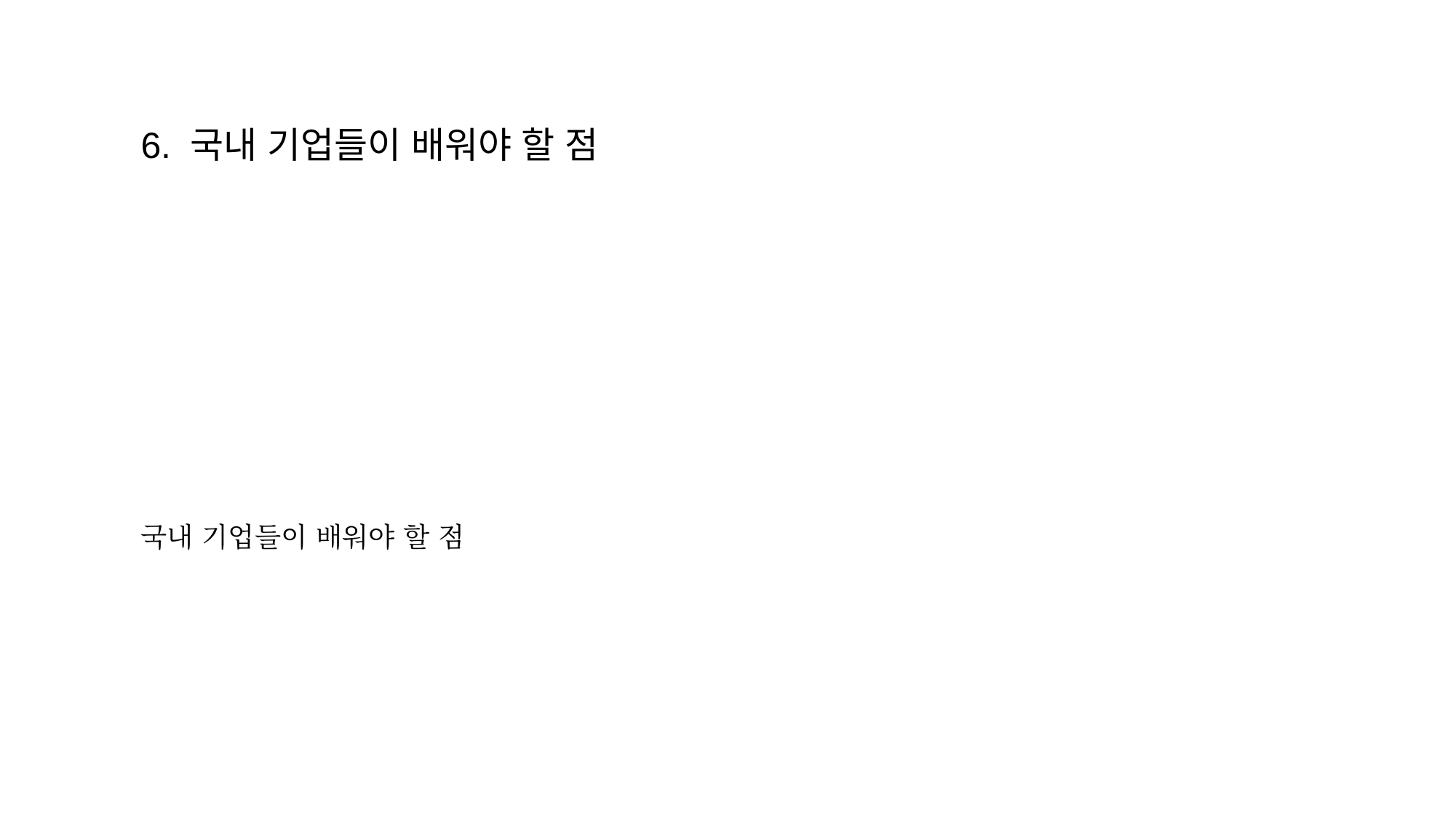

6. 국내 기업들이 배워야 할 점

국내 기업들이 배워야 할 점